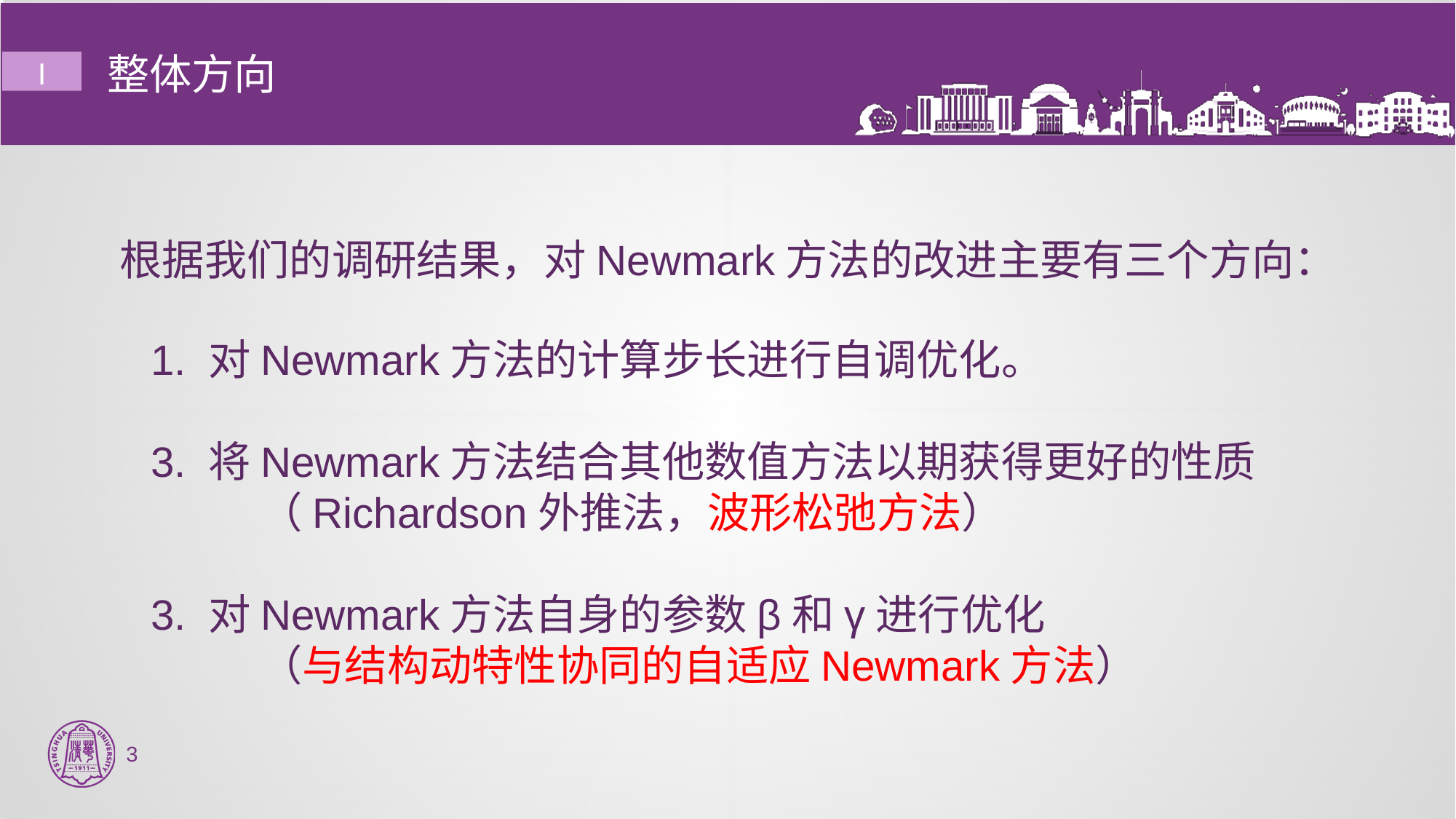

# 整体方向
I

根据我们的调研结果，对Newmark方法的改进主要有三个方向：
1. 对Newmark方法的计算步长进行自调优化。

3. 将Newmark方法结合其他数值方法以期获得更好的性质
	（Richardson外推法，波形松弛方法）

3. 对Newmark方法自身的参数β和γ进行优化
	（与结构动特性协同的自适应Newmark方法）

3